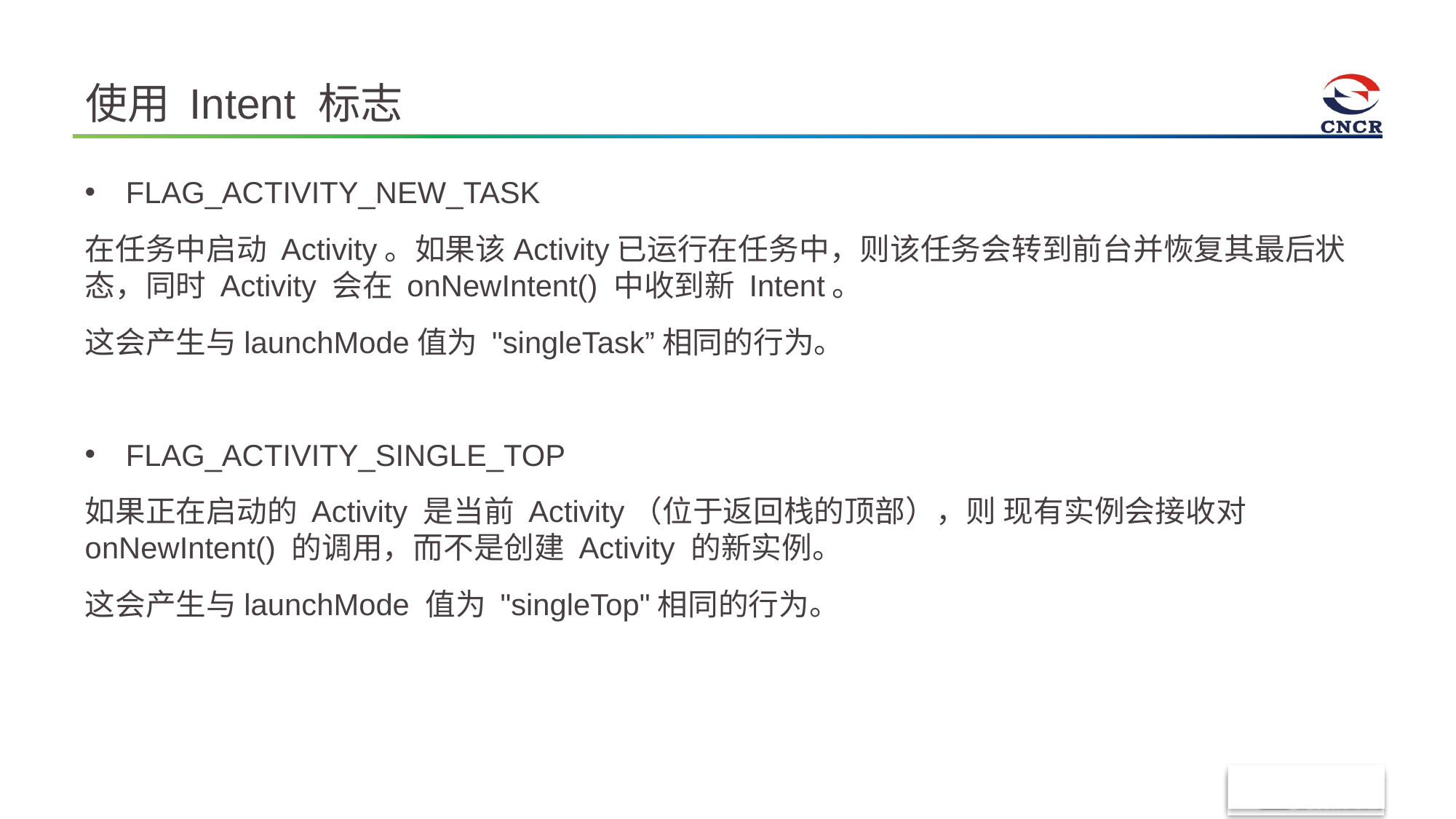

# 使用 Intent 标志
FLAG_ACTIVITY_NEW_TASK
在任务中启动 Activity。如果该Activity已运行在任务中，则该任务会转到前台并恢复其最后状态，同时 Activity 会在 onNewIntent() 中收到新 Intent。
这会产生与launchMode值为 "singleTask”相同的行为。

FLAG_ACTIVITY_SINGLE_TOP
如果正在启动的 Activity 是当前 Activity（位于返回栈的顶部），则 现有实例会接收对 onNewIntent() 的调用，而不是创建 Activity 的新实例。
这会产生与launchMode 值为 "singleTop"相同的行为。